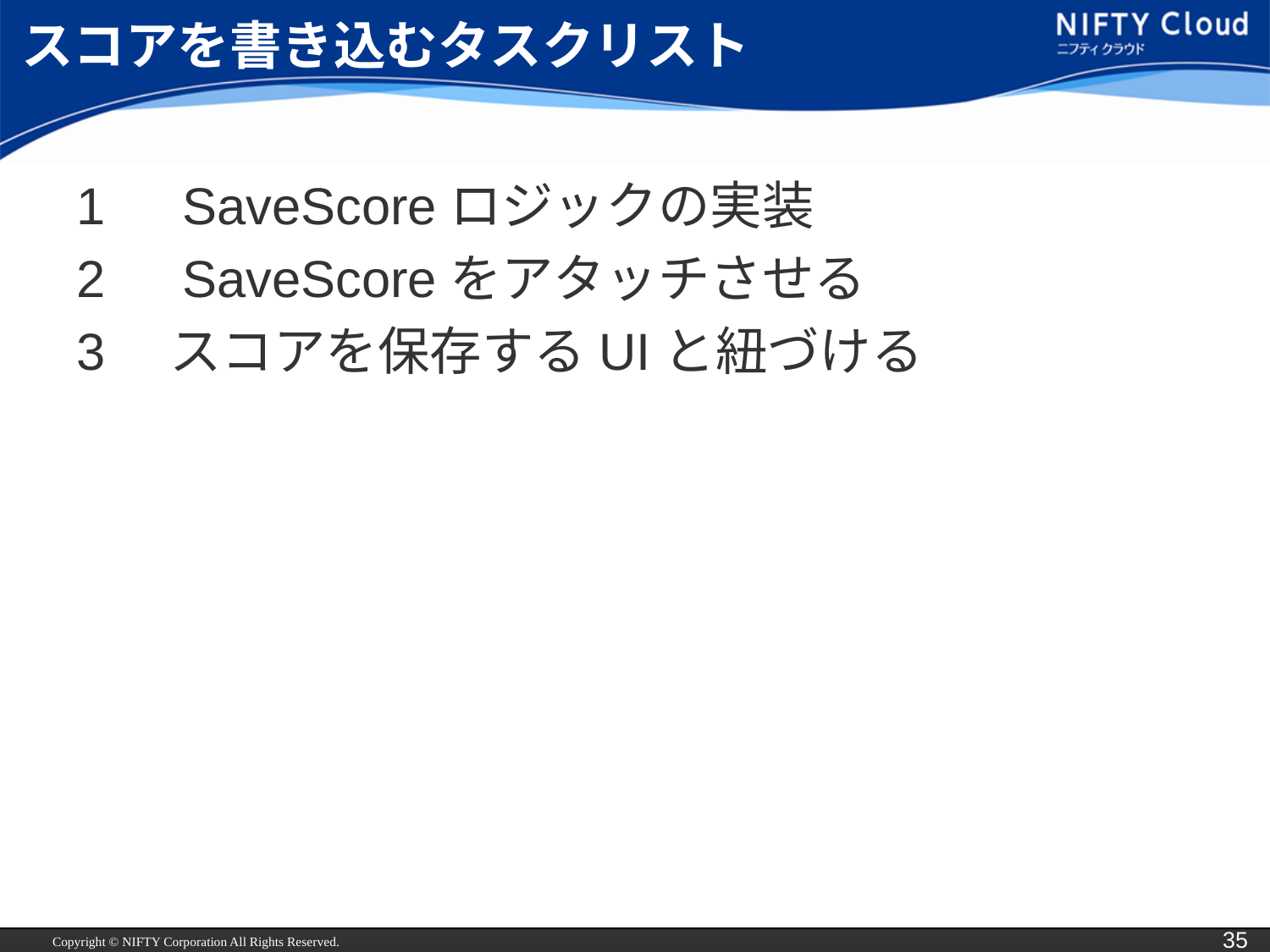

# スコアを書き込むタスクリスト
1　SaveScoreロジックの実装
2　SaveScoreをアタッチさせる
3　スコアを保存するUIと紐づける